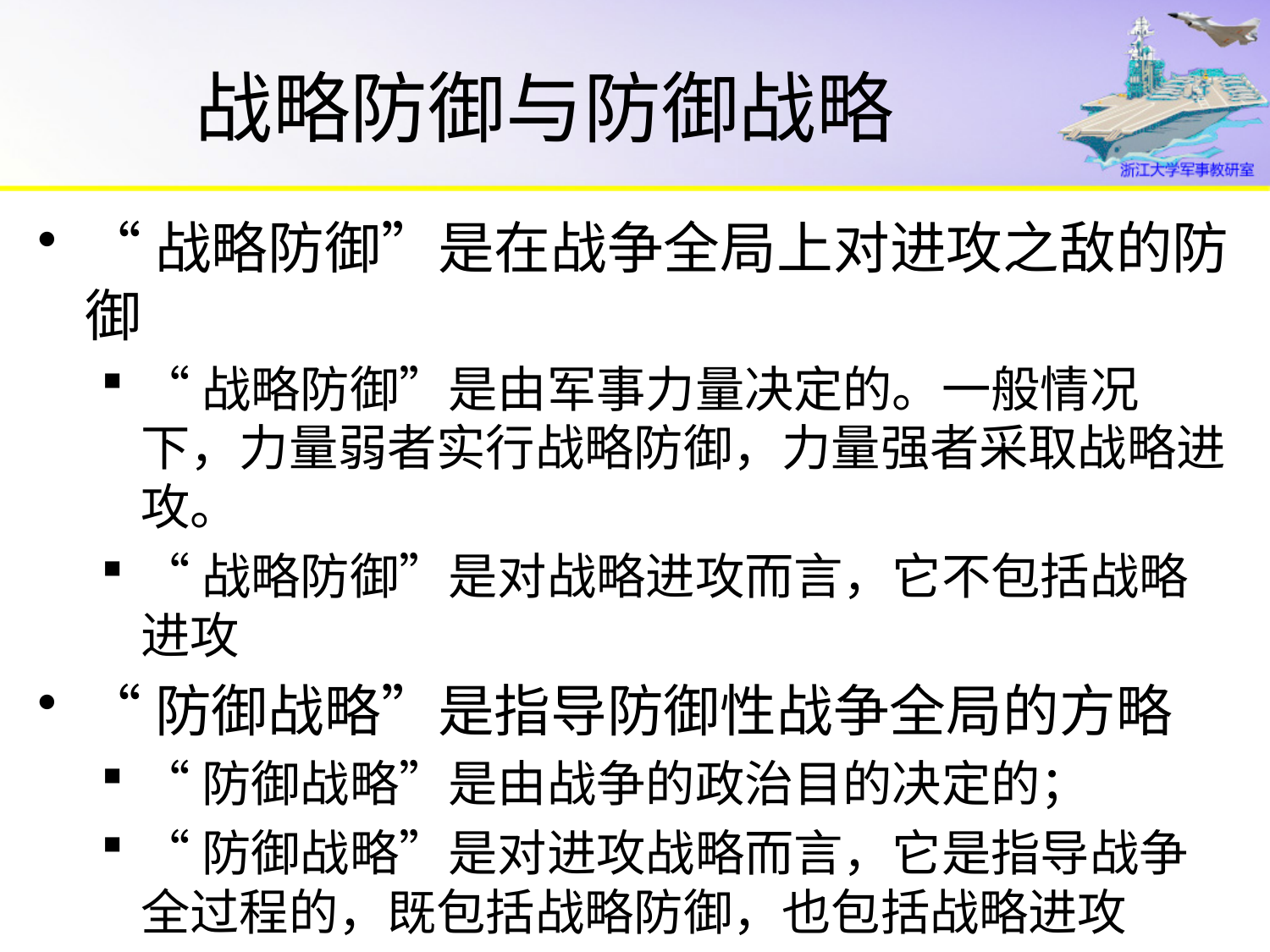

# 战略防御与防御战略
“战略防御”是在战争全局上对进攻之敌的防御
“战略防御”是由军事力量决定的。一般情况下，力量弱者实行战略防御，力量强者采取战略进攻。
“战略防御”是对战略进攻而言，它不包括战略进攻
“防御战略”是指导防御性战争全局的方略
“防御战略”是由战争的政治目的决定的；
“防御战略”是对进攻战略而言，它是指导战争全过程的，既包括战略防御，也包括战略进攻